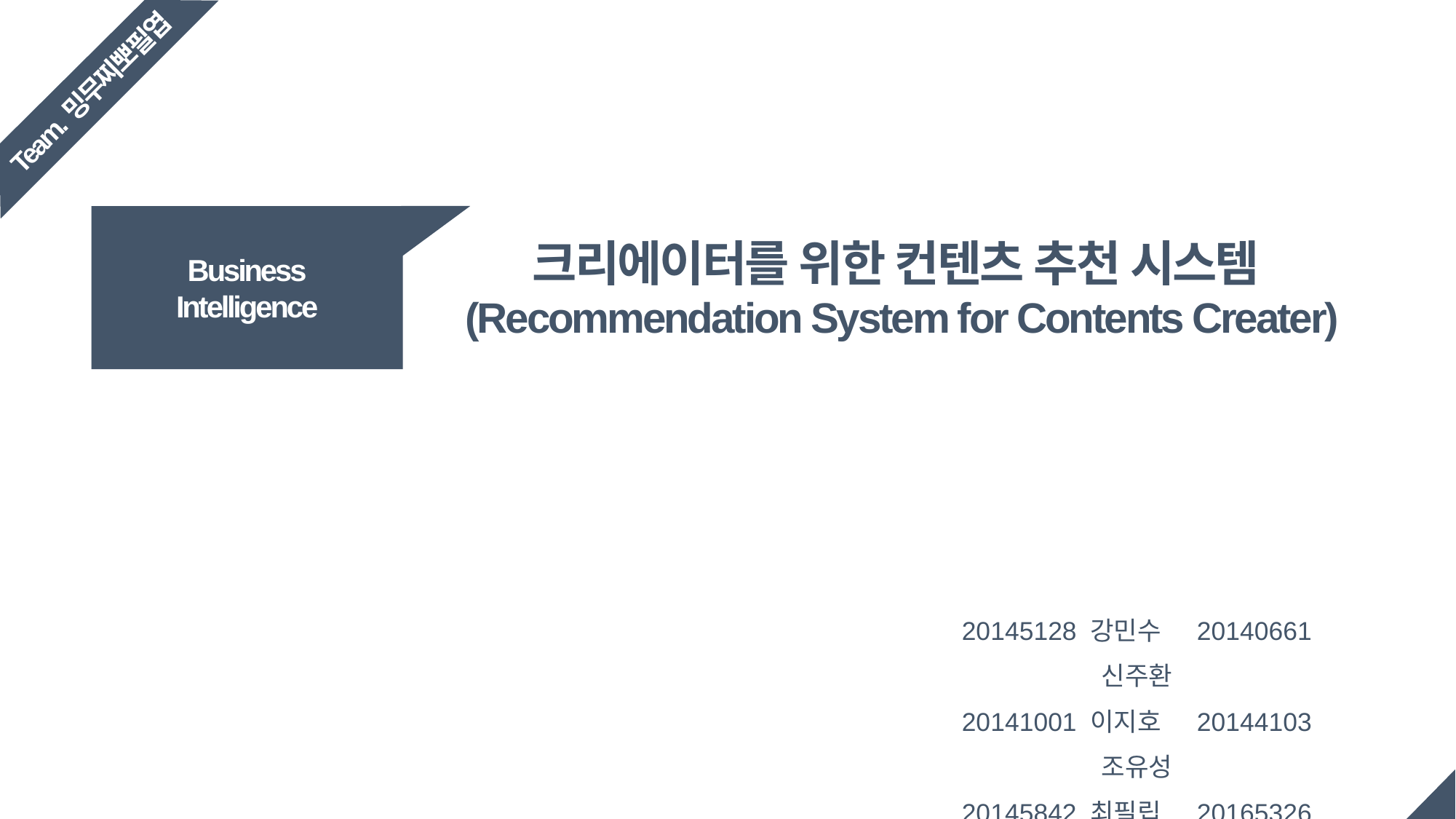

Team.밍무찌뽀필엽

Business
Intelligence
크리에이터를 위한 컨텐츠 추천 시스템(Recommendation System for Contents Creater)
20145128 강민수    20140661 신주환
20141001 이지호    20144103 조유성
20145842 최필립    20165326 김승엽